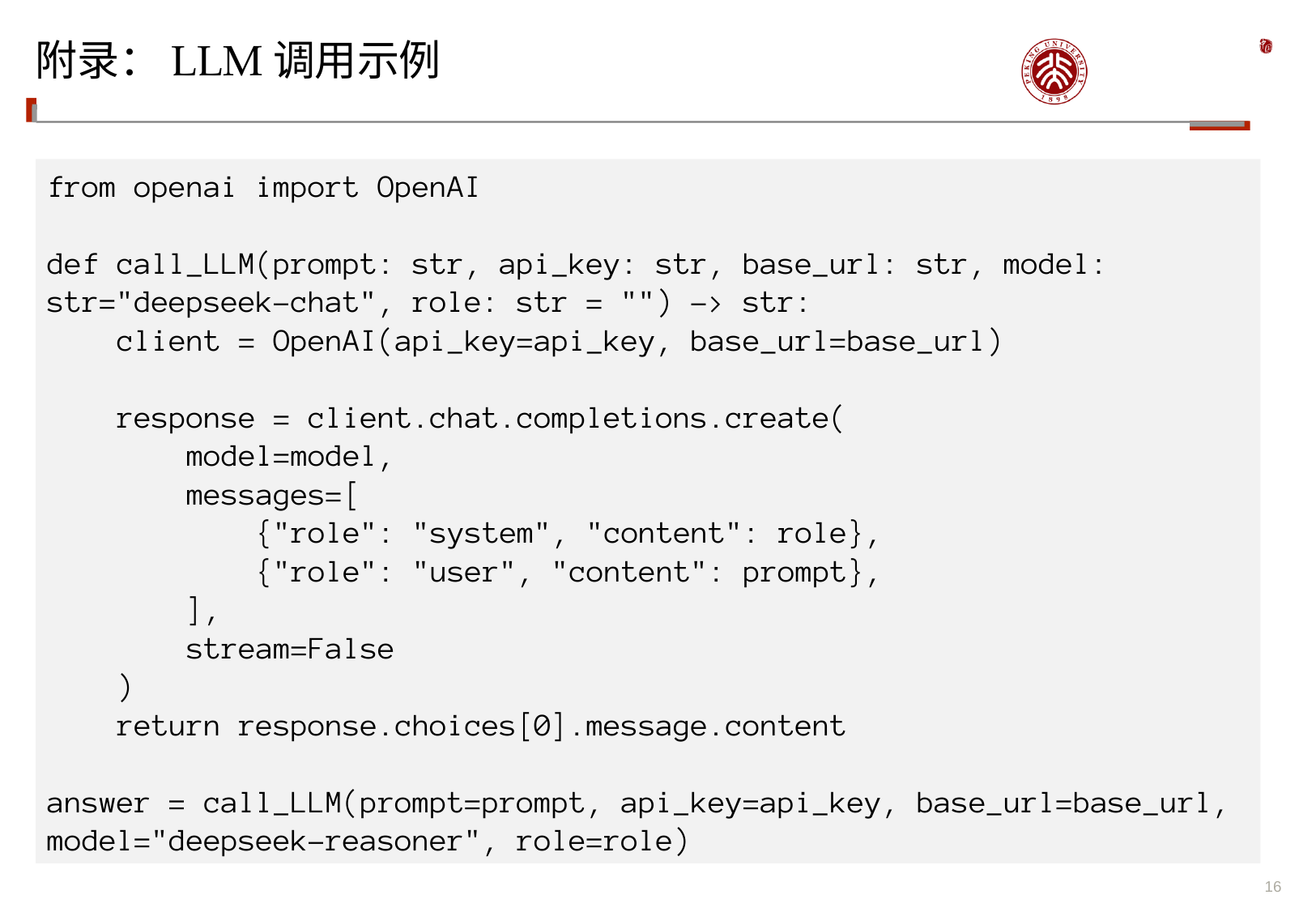

# 附录：LLM调用示例
from openai import OpenAI

def call_LLM(prompt: str, api_key: str, base_url: str, model: str="deepseek-chat", role: str = "") -> str:
    client = OpenAI(api_key=api_key, base_url=base_url)
    response = client.chat.completions.create(
        model=model,
        messages=[
            {"role": "system", "content": role},
            {"role": "user", "content": prompt},
        ],
        stream=False
    )
    return response.choices[0].message.content

answer = call_LLM(prompt=prompt, api_key=api_key, base_url=base_url, model="deepseek-reasoner", role=role)